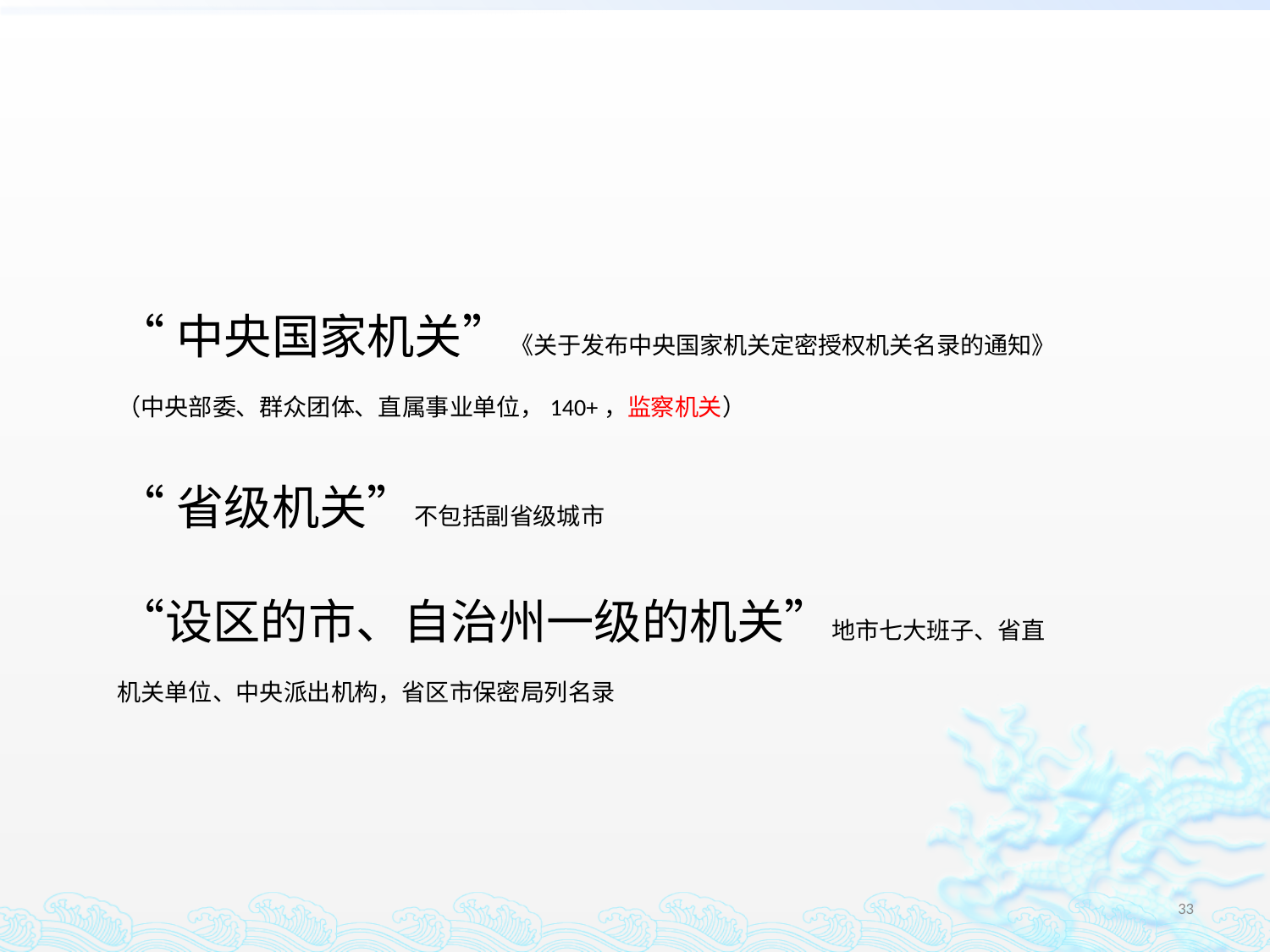

#
“中央国家机关”《关于发布中央国家机关定密授权机关名录的通知》（中央部委、群众团体、直属事业单位，140+，监察机关）
“省级机关”不包括副省级城市
“设区的市、自治州一级的机关”地市七大班子、省直机关单位、中央派出机构，省区市保密局列名录
33